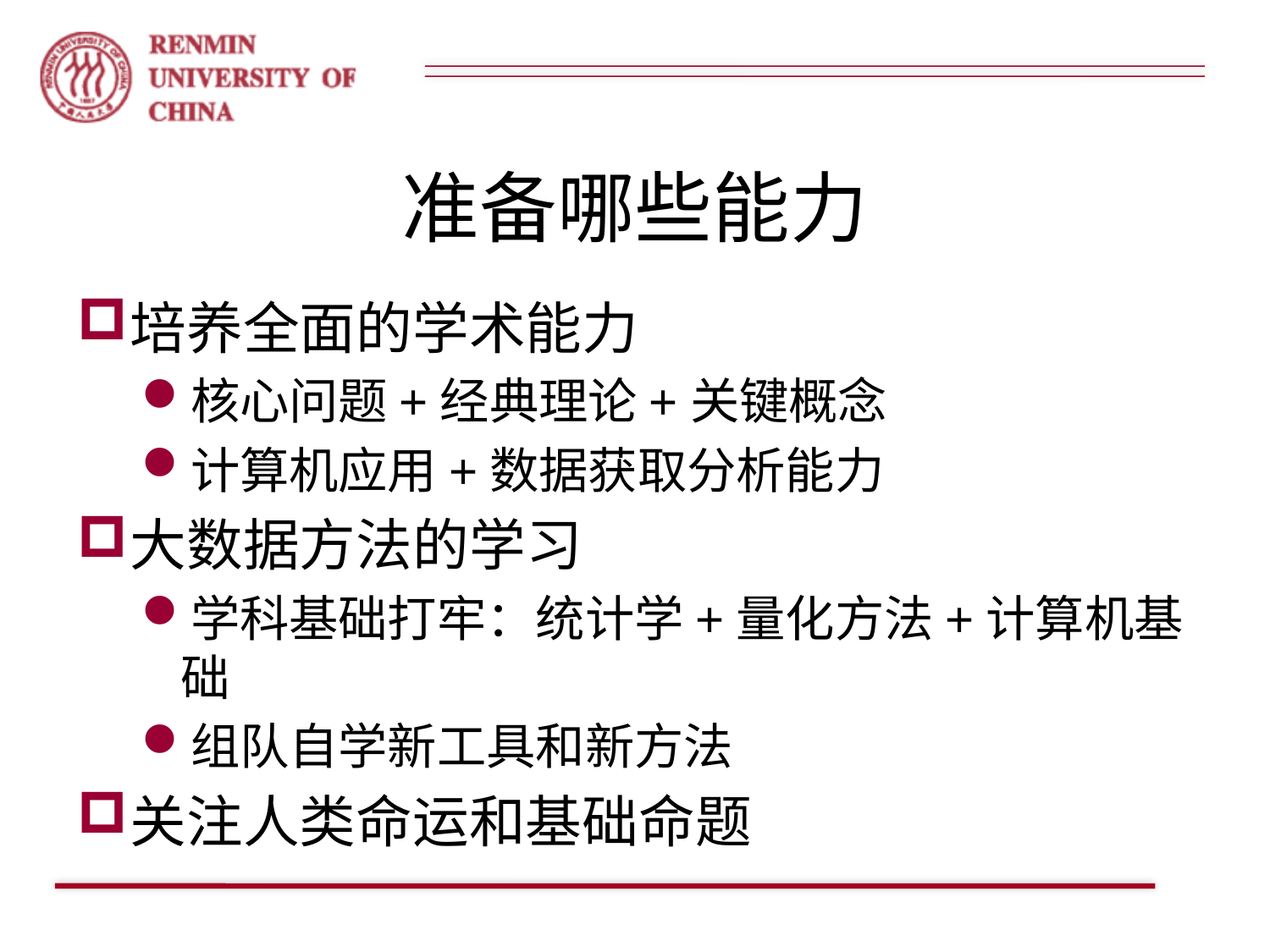

# 准备哪些能力
培养全面的学术能力
核心问题+经典理论+关键概念
计算机应用+数据获取分析能力
大数据方法的学习
学科基础打牢：统计学+量化方法+计算机基础
组队自学新工具和新方法
关注人类命运和基础命题